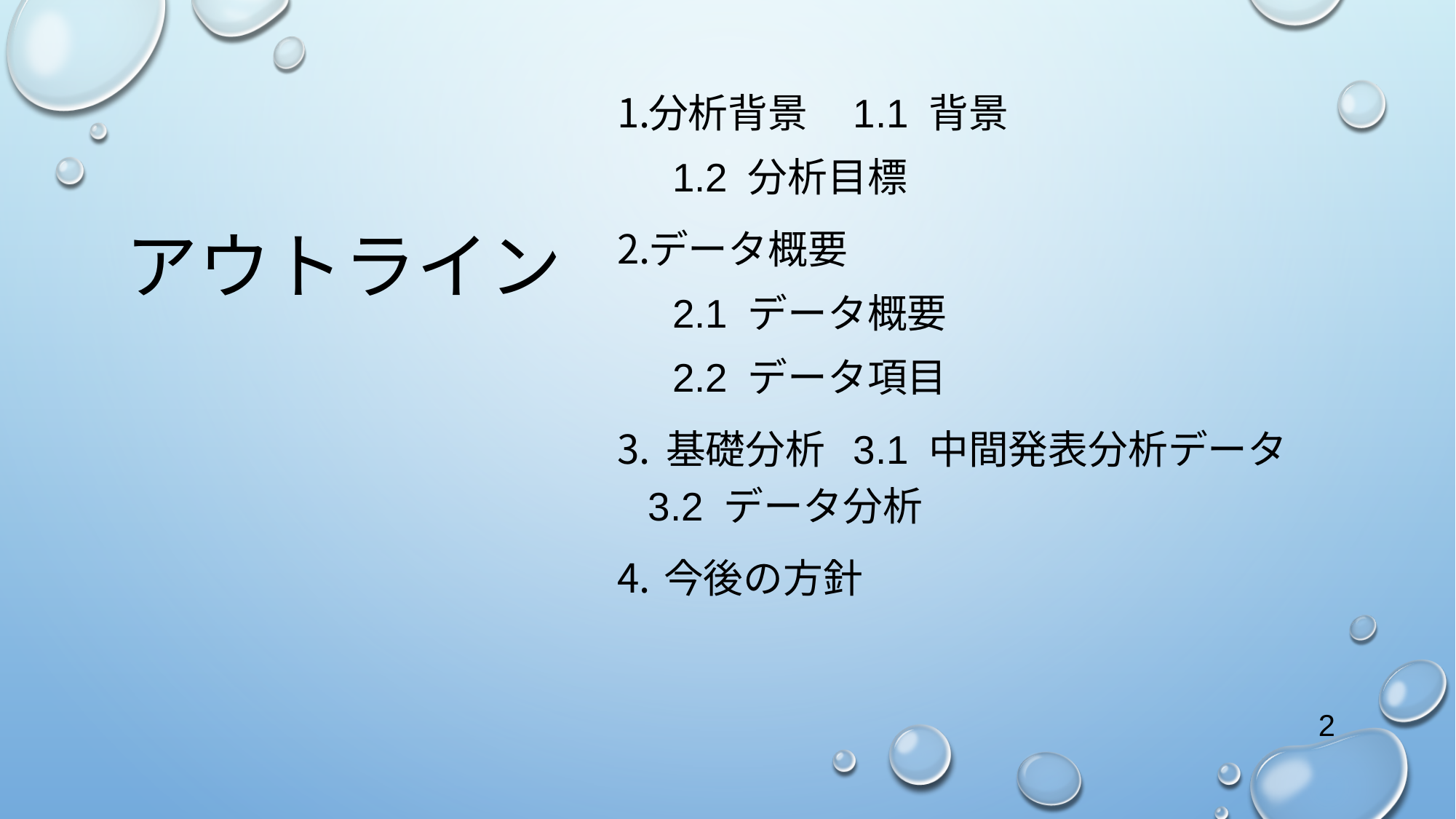

# アウトライン
分析背景						1.1 背景
	1.2 分析目標
データ概要
	2.1 データ概要
	2.2 データ項目
 基礎分析						3.1 中間発表分析データ			3.2 データ分析
今後の方針

2